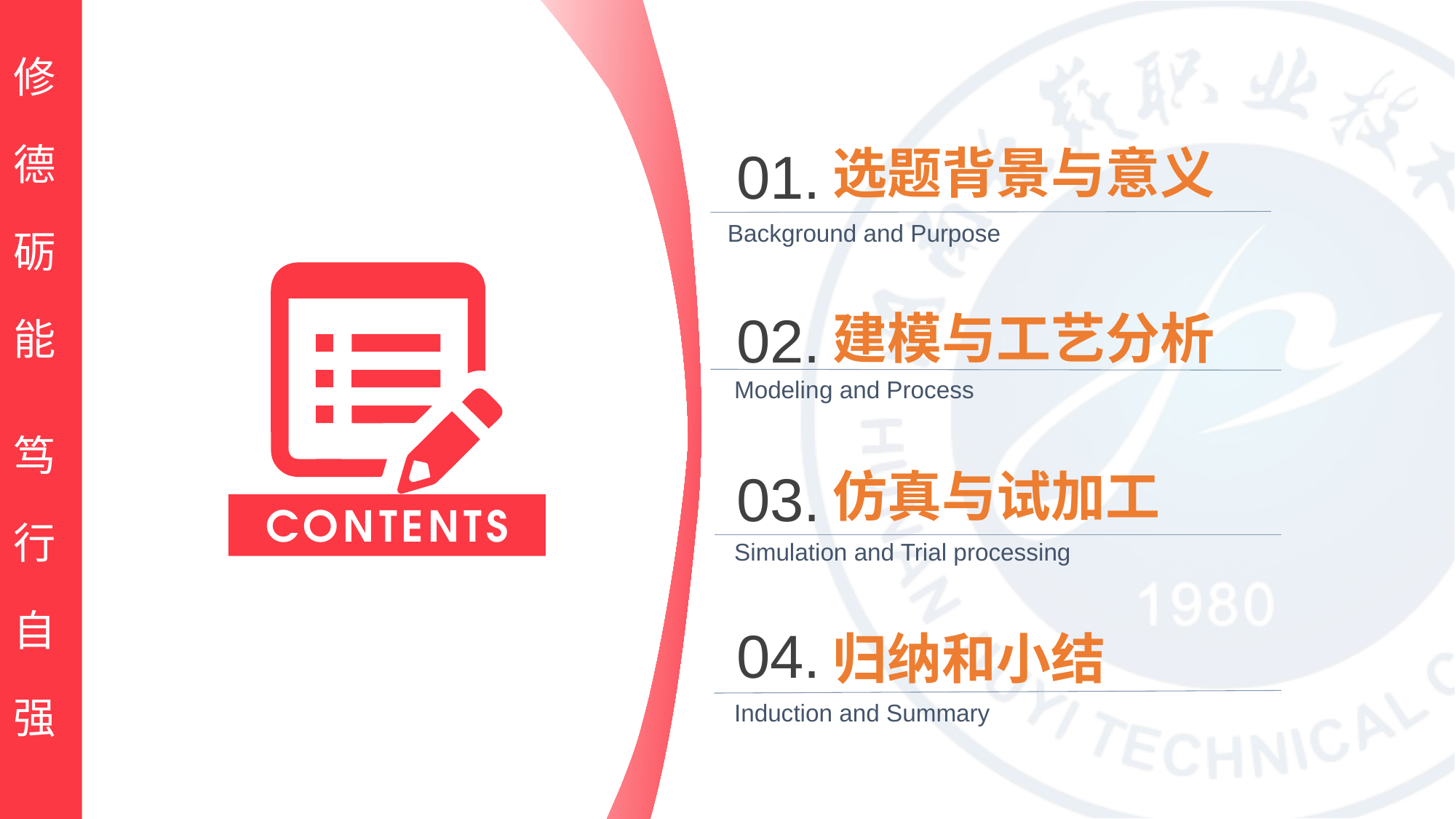

选题背景与意义
01.
Background and Purpose

CONTENTS
建模与工艺分析
02.
Modeling and Process
仿真与试加工
03.
Simulation and Trial processing
归纳和小结
04.
Induction and Summary